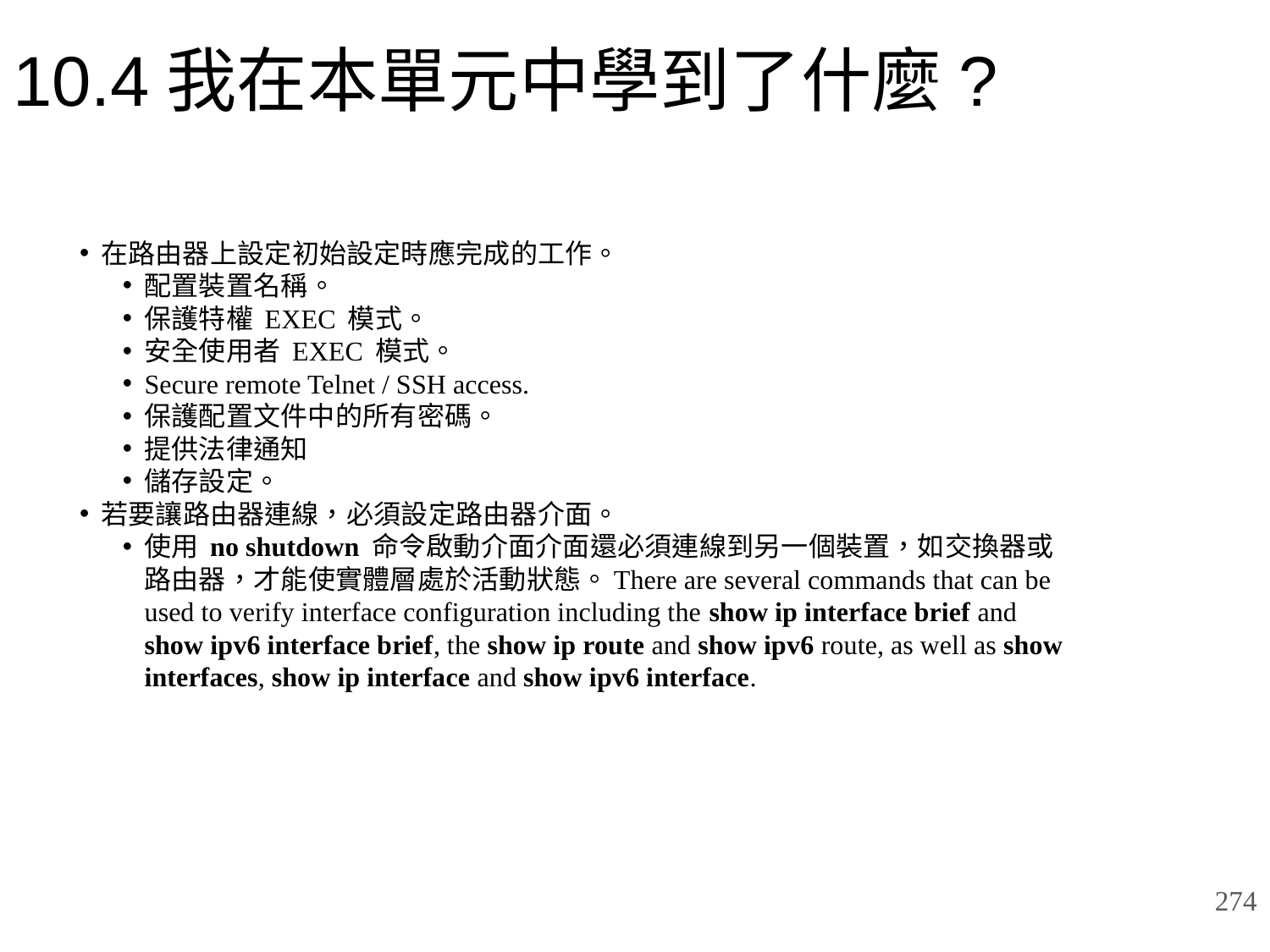

# 10.4我在本單元中學到了什麼?
在路由器上設定初始設定時應完成的工作。
配置裝置名稱。
保護特權 EXEC 模式。
安全使用者 EXEC 模式。
Secure remote Telnet / SSH access.
保護配置文件中的所有密碼。
提供法律通知
儲存設定。
若要讓路由器連線，必須設定路由器介面。
使用 no shutdown 命令啟動介面介面還必須連線到另一個裝置，如交換器或路由器，才能使實體層處於活動狀態。There are several commands that can be used to verify interface configuration including the show ip interface brief and show ipv6 interface brief, the show ip route and show ipv6 route, as well as show interfaces, show ip interface and show ipv6 interface.

274